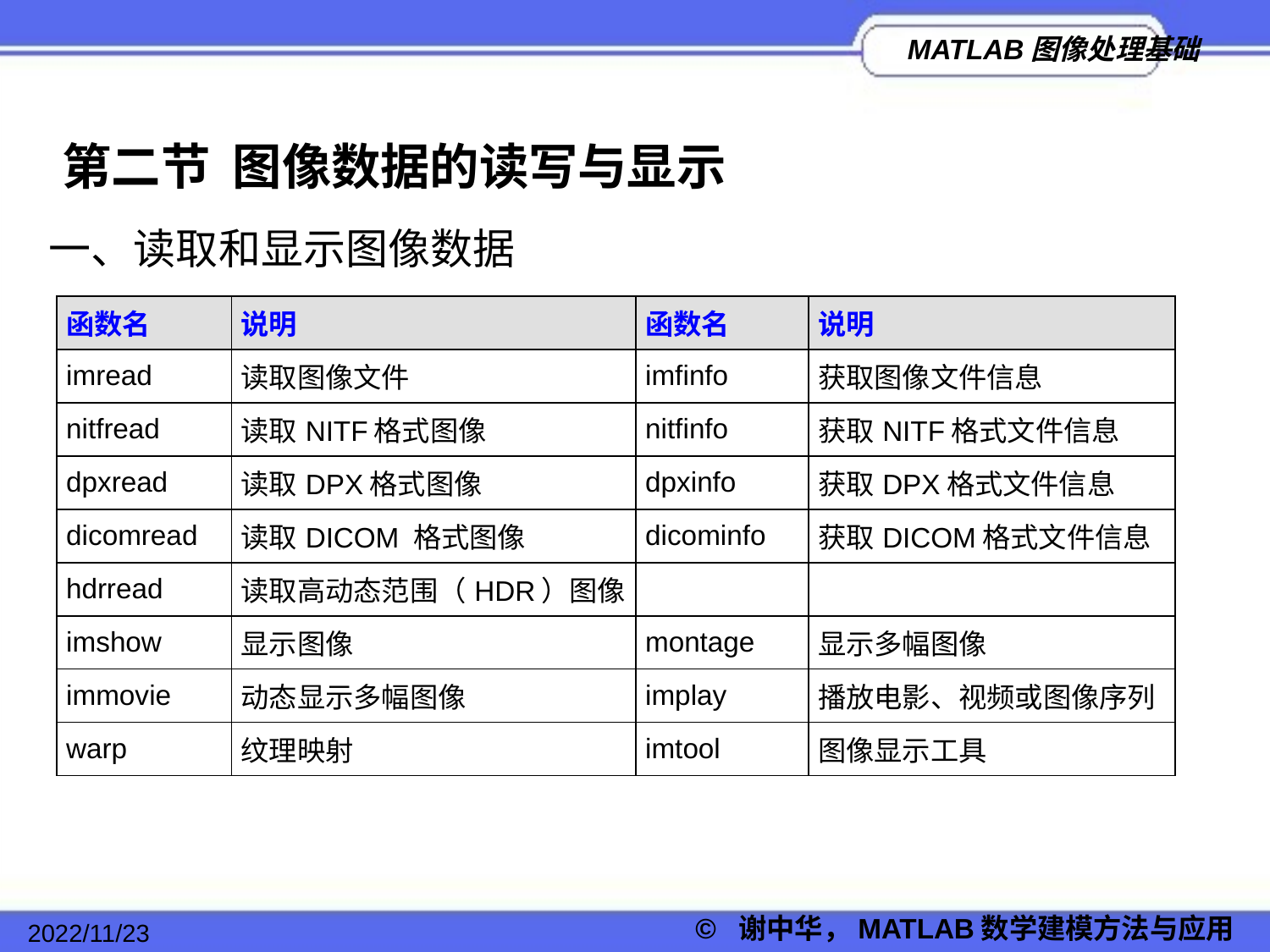

第二节  图像数据的读写与显示
一、读取和显示图像数据
| 函数名 | 说明 | 函数名 | 说明 |
| --- | --- | --- | --- |
| imread | 读取图像文件 | imfinfo | 获取图像文件信息 |
| nitfread | 读取NITF格式图像 | nitfinfo | 获取NITF格式文件信息 |
| dpxread | 读取DPX格式图像 | dpxinfo | 获取DPX格式文件信息 |
| dicomread | 读取DICOM 格式图像 | dicominfo | 获取DICOM格式文件信息 |
| hdrread | 读取高动态范围（HDR）图像 |  |  |
| imshow | 显示图像 | montage | 显示多幅图像 |
| immovie | 动态显示多幅图像 | implay | 播放电影、视频或图像序列 |
| warp | 纹理映射 | imtool | 图像显示工具 |
©  谢中华，MATLAB数学建模方法与应用
2022/11/23